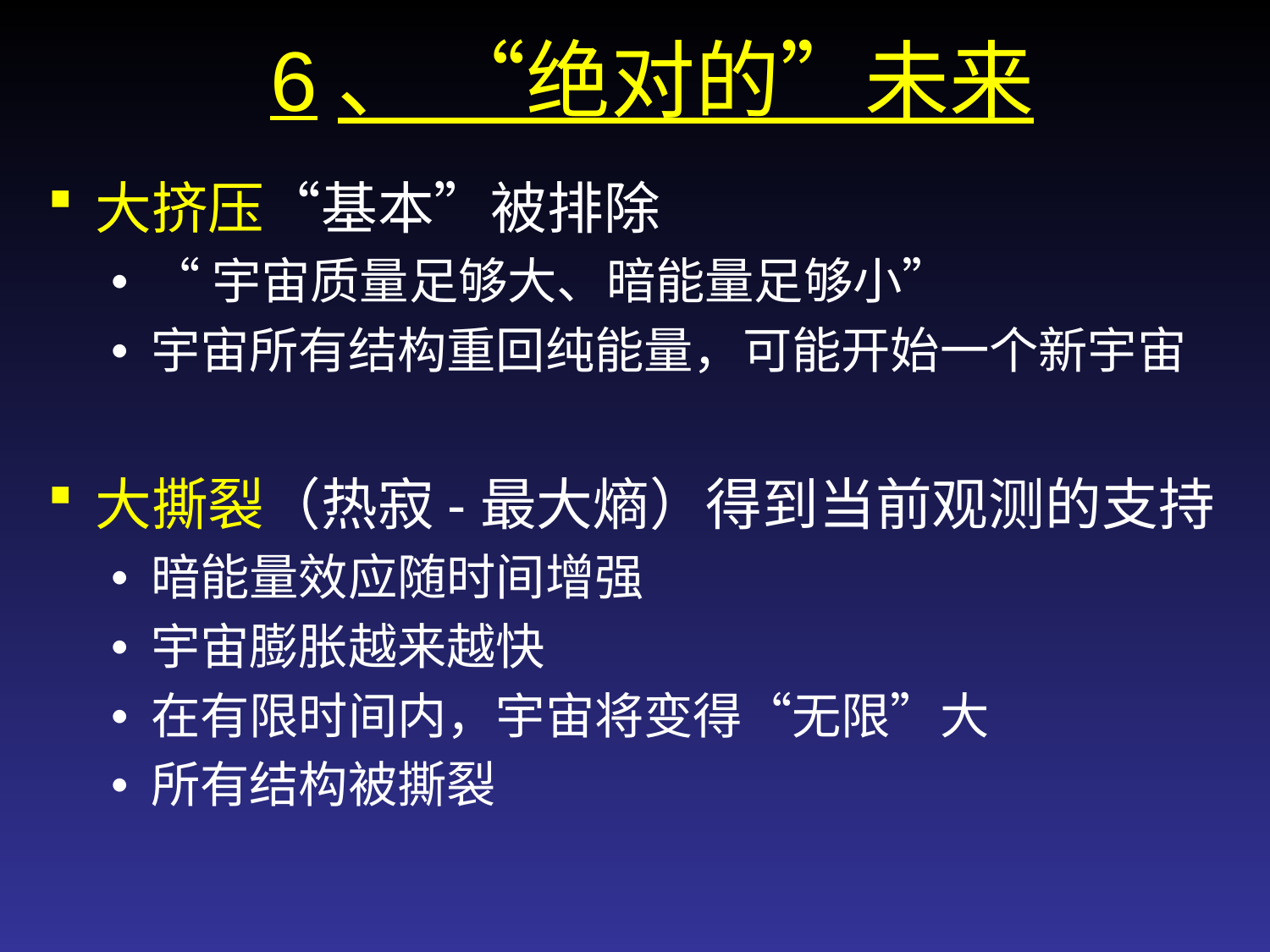

6、 “绝对的”未来
大挤压“基本”被排除
“宇宙质量足够大、暗能量足够小”
宇宙所有结构重回纯能量，可能开始一个新宇宙

大撕裂（热寂-最大熵）得到当前观测的支持
暗能量效应随时间增强
宇宙膨胀越来越快
在有限时间内，宇宙将变得“无限”大
所有结构被撕裂